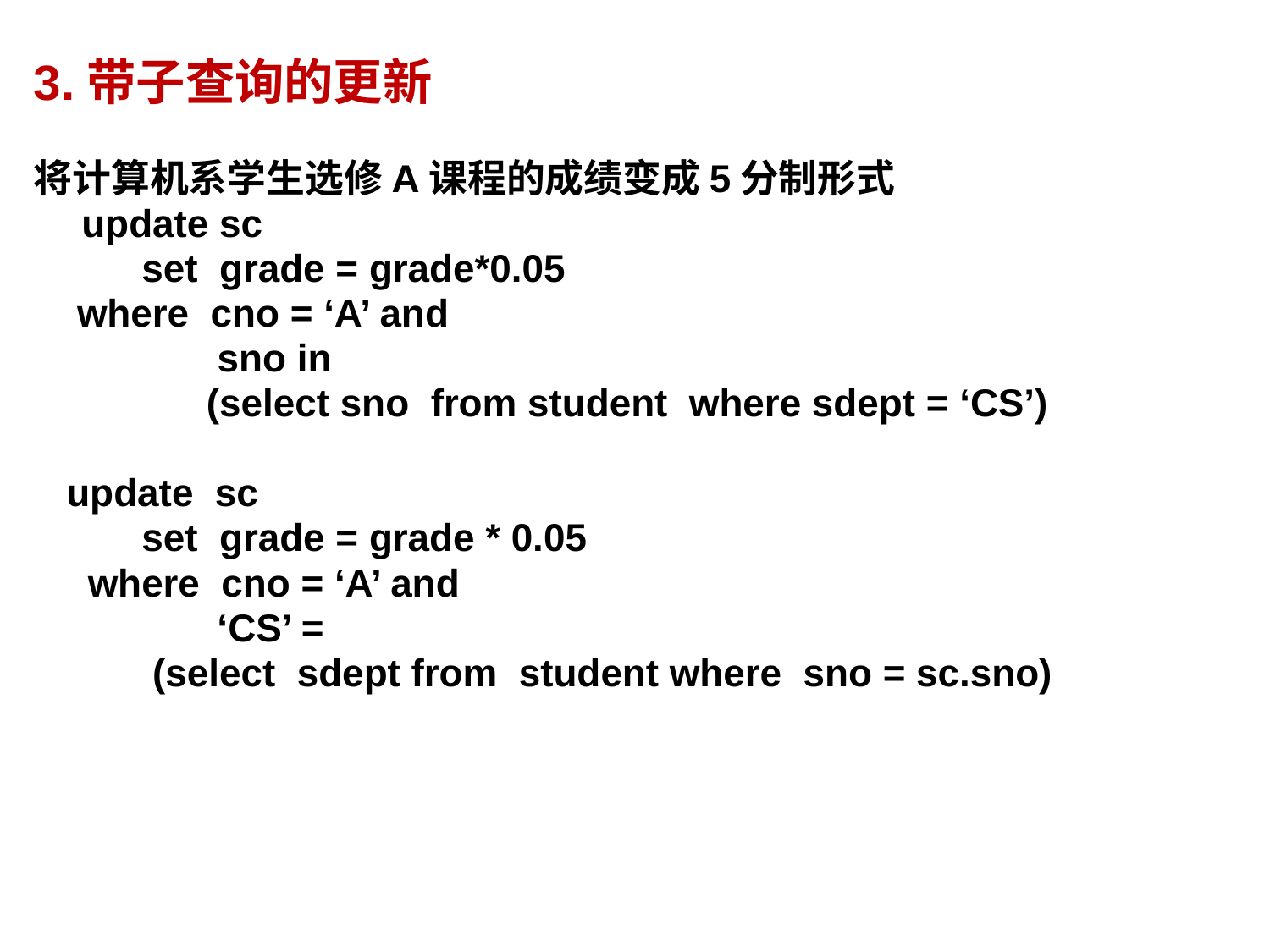

3.带子查询的更新

将计算机系学生选修A课程的成绩变成5分制形式
	update sc
          set  grade = grade*0.05
    where  cno = ‘A’ and
                 sno in
                (select sno  from student  where sdept = ‘CS’)

   update  sc
          set  grade = grade * 0.05
     where  cno = ‘A’ and
                 ‘CS’ =
           (select  sdept from  student where  sno = sc.sno)